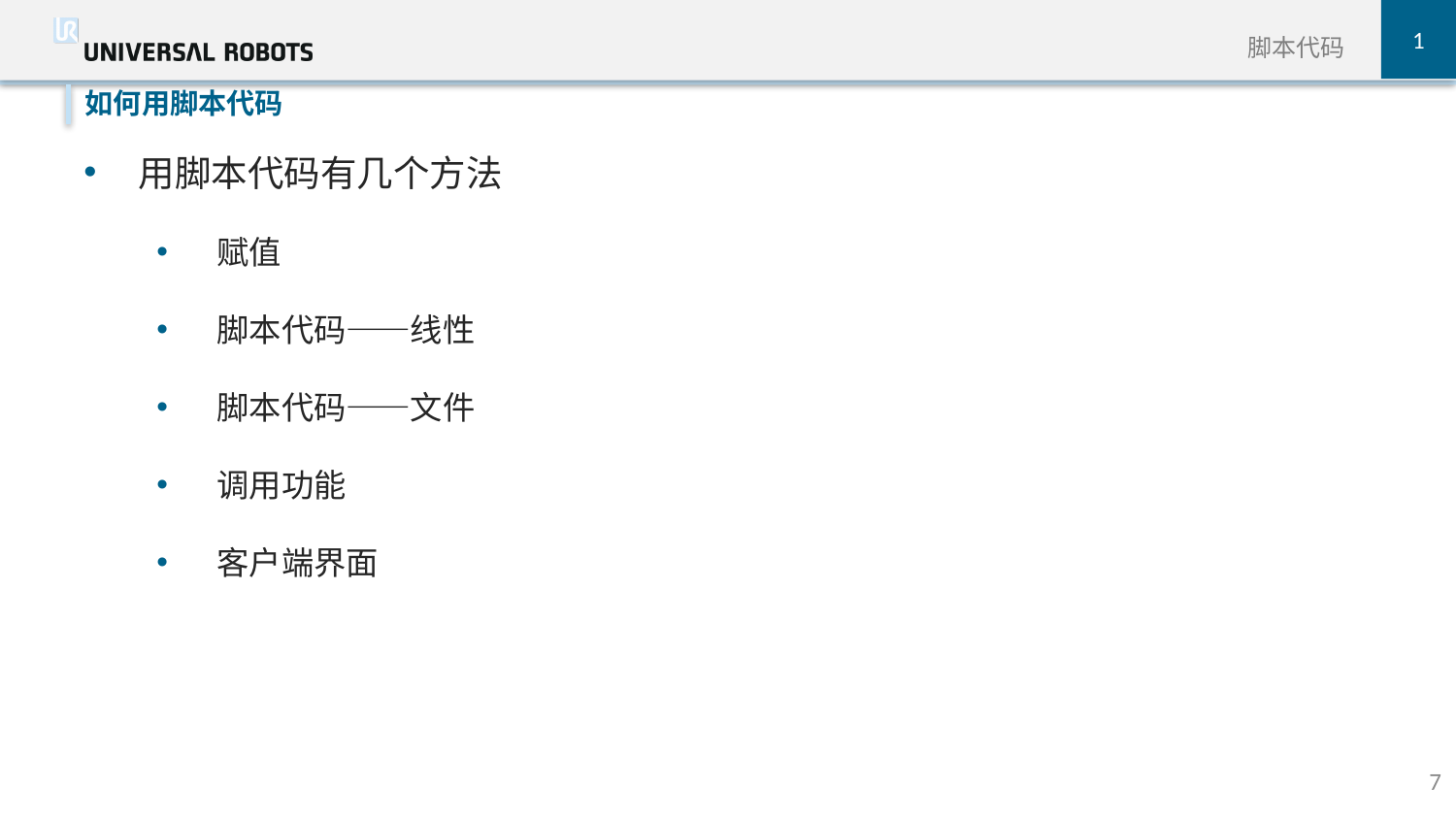

1
脚本代码
如何用脚本代码
用脚本代码有几个方法
 赋值
 脚本代码——线性
 脚本代码——文件
 调用功能
 客户端界面

7